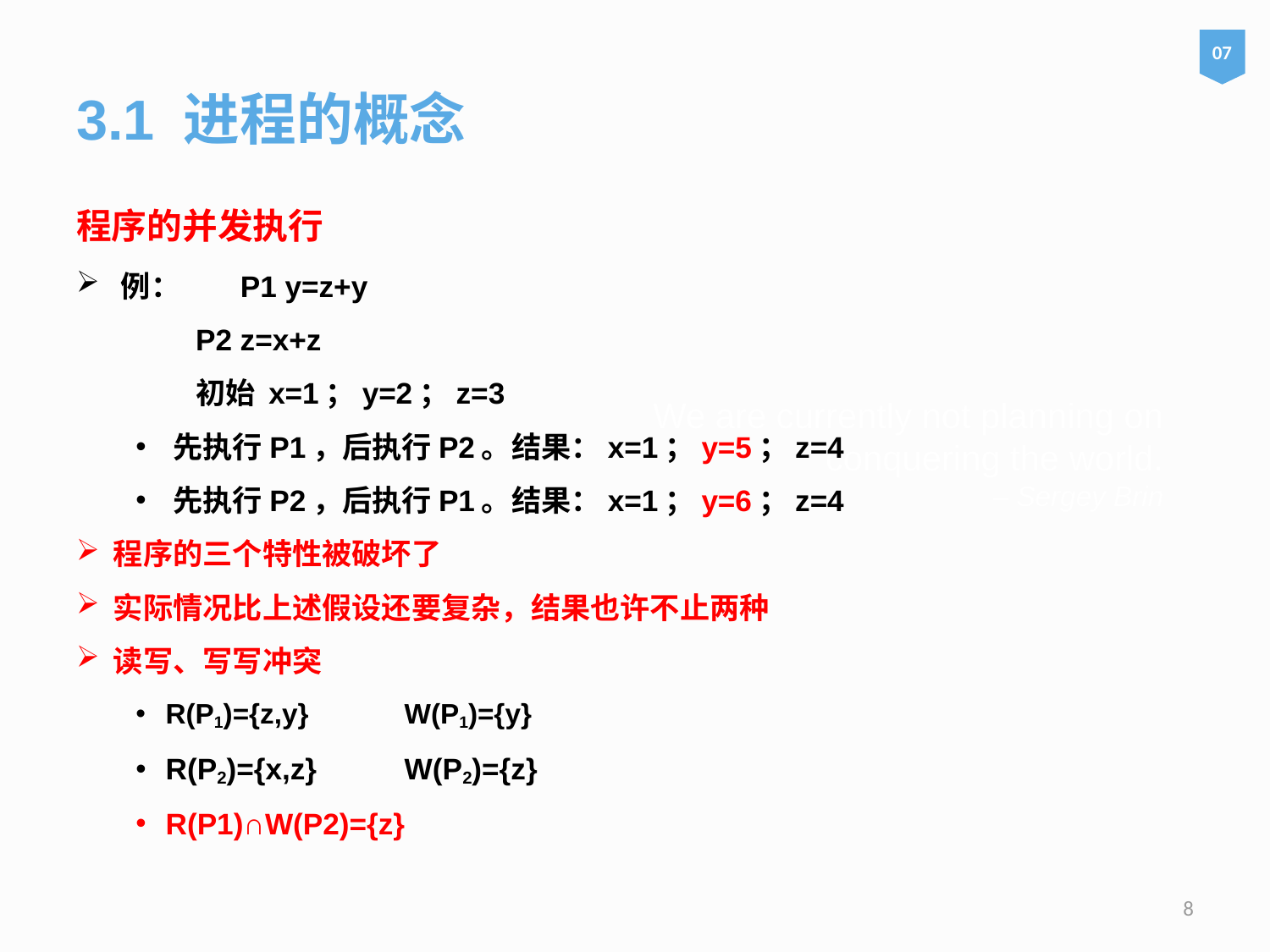

07
3.1 进程的概念
程序的并发执行
例：	P1 y=z+y
	P2 z=x+z
	初始 x=1；y=2；z=3
先执行P1，后执行P2。结果：x=1；y=5；z=4
先执行P2，后执行P1。结果：x=1；y=6；z=4
程序的三个特性被破坏了
实际情况比上述假设还要复杂，结果也许不止两种
读写、写写冲突
R(P1)={z,y} 		W(P1)={y}
R(P2)={x,z}     	W(P2)={z}
R(P1)∩W(P2)={z}

# We are currently not planning on conquering the world. – Sergey Brin
8